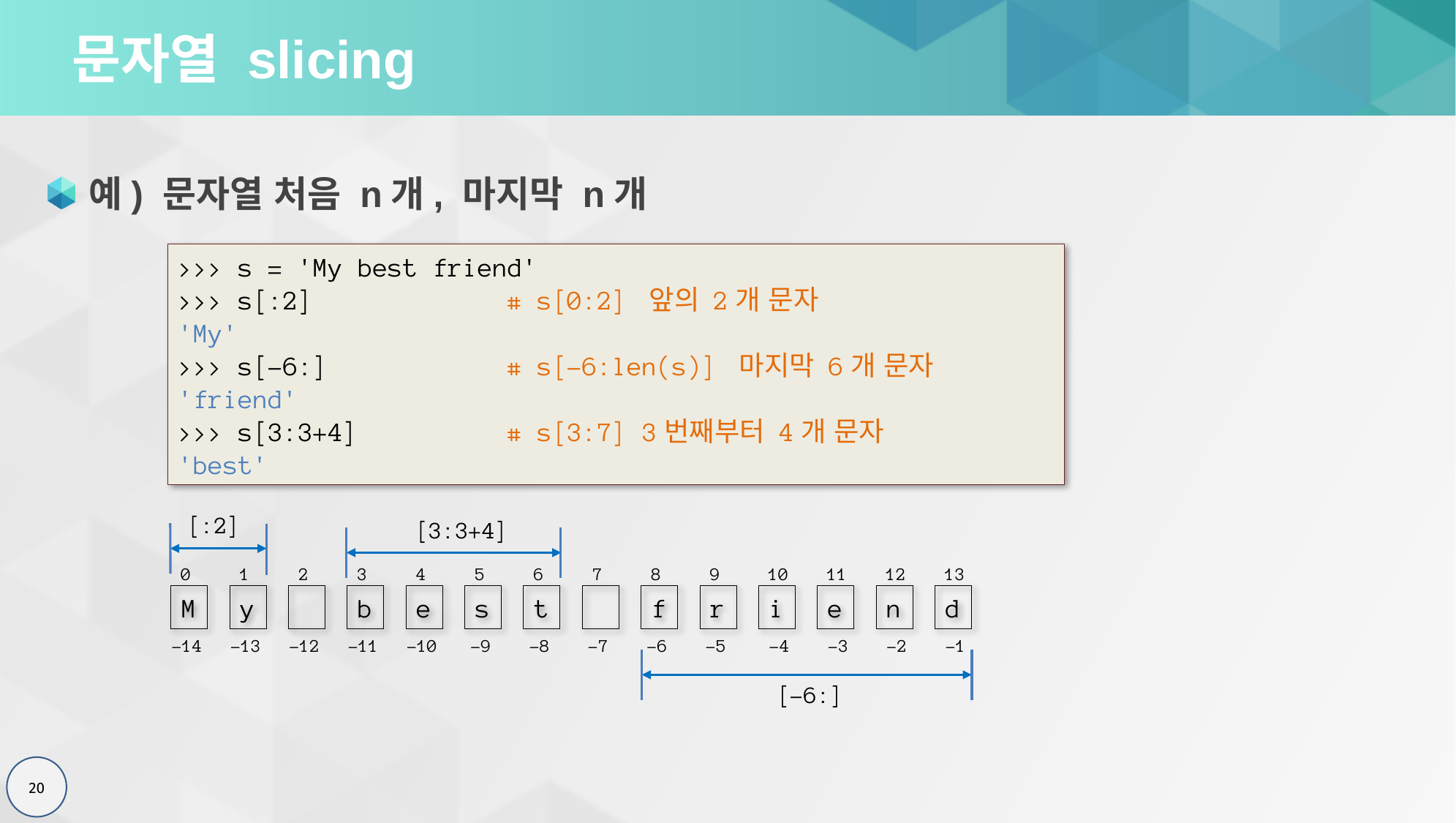

# 문자열 slicing
예) 문자열 처음 n개, 마지막 n개
>>> s = 'My best friend'
>>> s[:2]		# s[0:2] 앞의 2개 문자
'My'
>>> s[-6:]		# s[-6:len(s)] 마지막 6개 문자
'friend'
>>> s[3:3+4]		# s[3:7] 3번째부터 4개 문자
'best'
[:2]
[3:3+4]
0
1
2
3
4
5
6
7
8
9
10
11
12
13
M
y

b
e
s
t

f
r
i
e
n
d
-14
-13
-12
-11
-10
-9
-8
-7
-6
-5
-4
-3
-2
-1
[-6:]